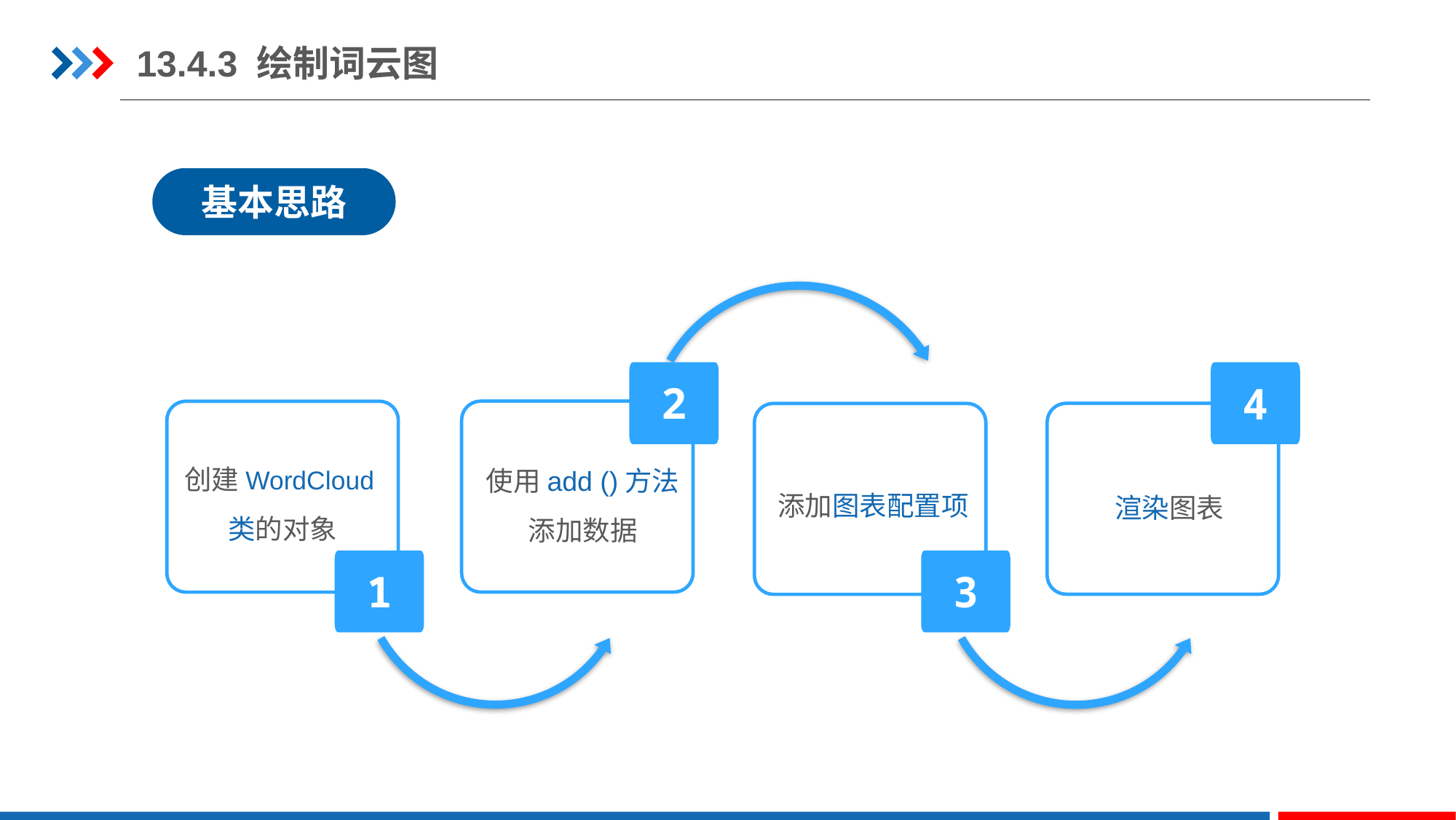

13.4.3 绘制词云图
基本思路

2
4

创建WordCloud类的对象
使用add ()方法添加数据
添加图表配置项
渲染图表

1
3